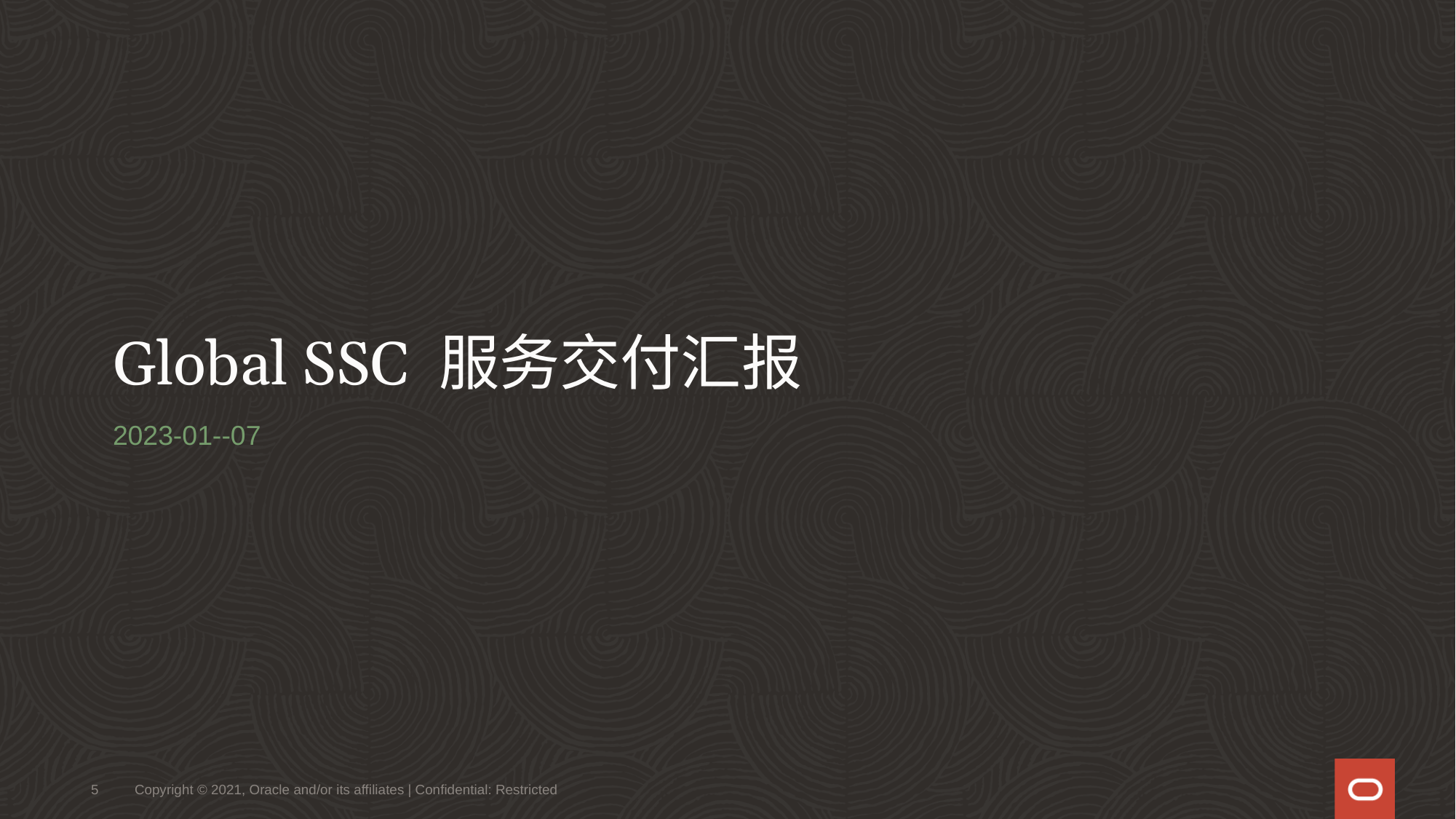

# Global SSC 服务交付汇报
2023-01--07
5
Copyright © 2021, Oracle and/or its affiliates | Confidential: Restricted